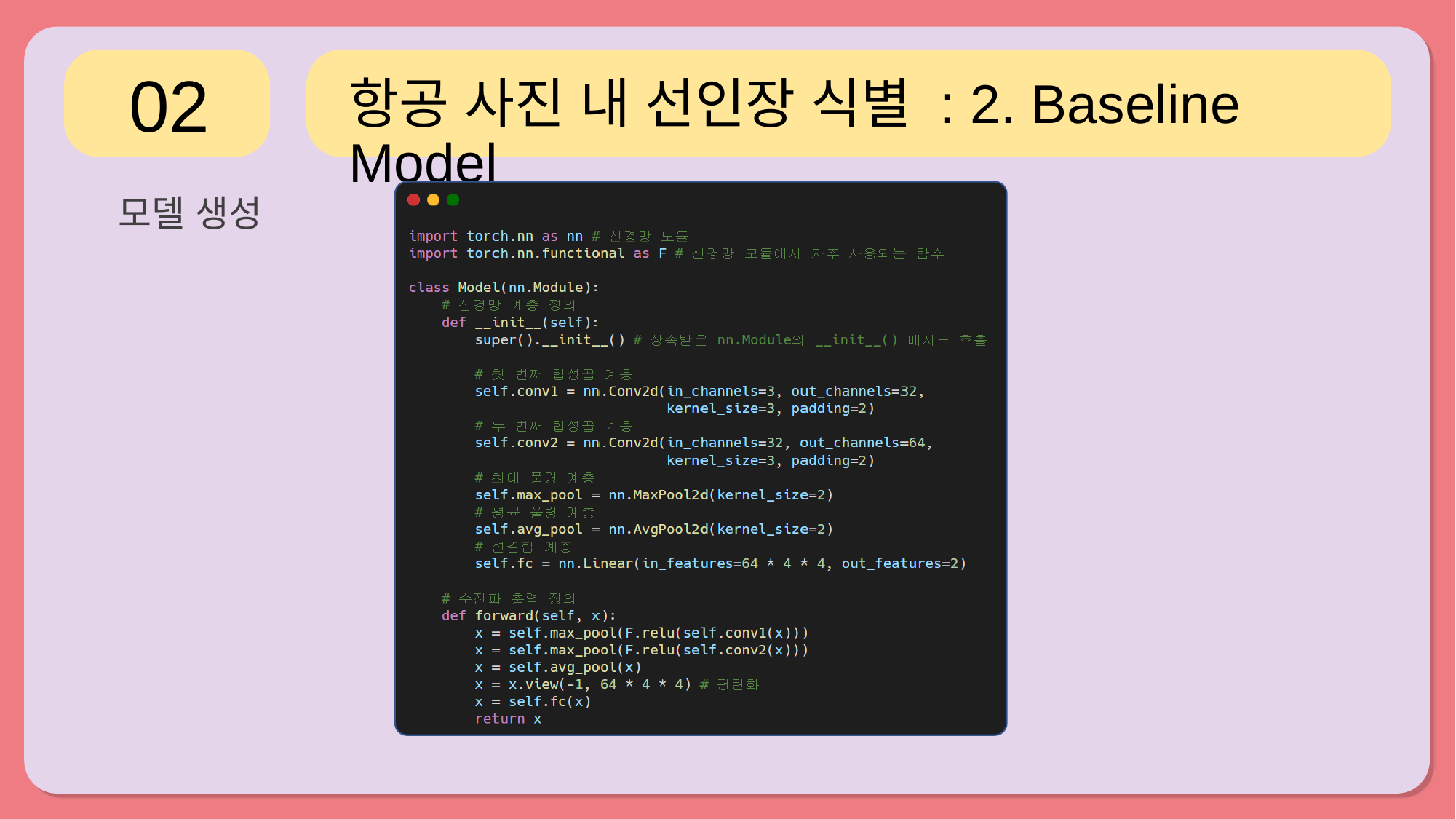

02
항공 사진 내 선인장 식별 : 2. Baseline Model
모델 생성